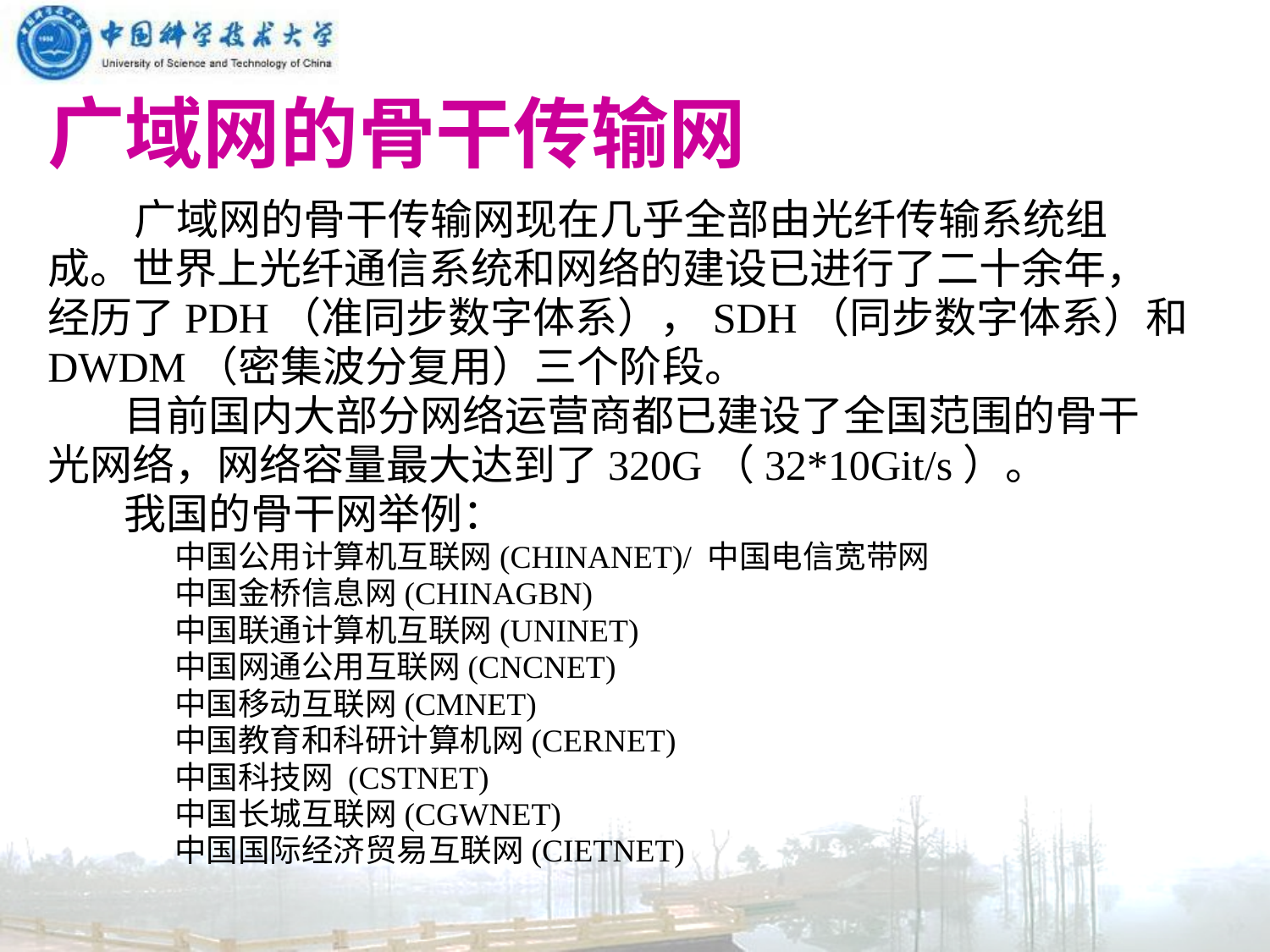

# 广域网的骨干传输网
        广域网的骨干传输网现在几乎全部由光纤传输系统组
成。世界上光纤通信系统和网络的建设已进行了二十余年，
经历了PDH（准同步数字体系），SDH（同步数字体系）和
DWDM（密集波分复用）三个阶段。
       目前国内大部分网络运营商都已建设了全国范围的骨干
光网络，网络容量最大达到了320G（32*10Git/s）。
       我国的骨干网举例：
中国公用计算机互联网(CHINANET)/ 中国电信宽带网
中国金桥信息网(CHINAGBN)
中国联通计算机互联网(UNINET)
中国网通公用互联网(CNCNET)
中国移动互联网(CMNET)
中国教育和科研计算机网(CERNET)
中国科技网 (CSTNET)
中国长城互联网(CGWNET)
中国国际经济贸易互联网(CIETNET)